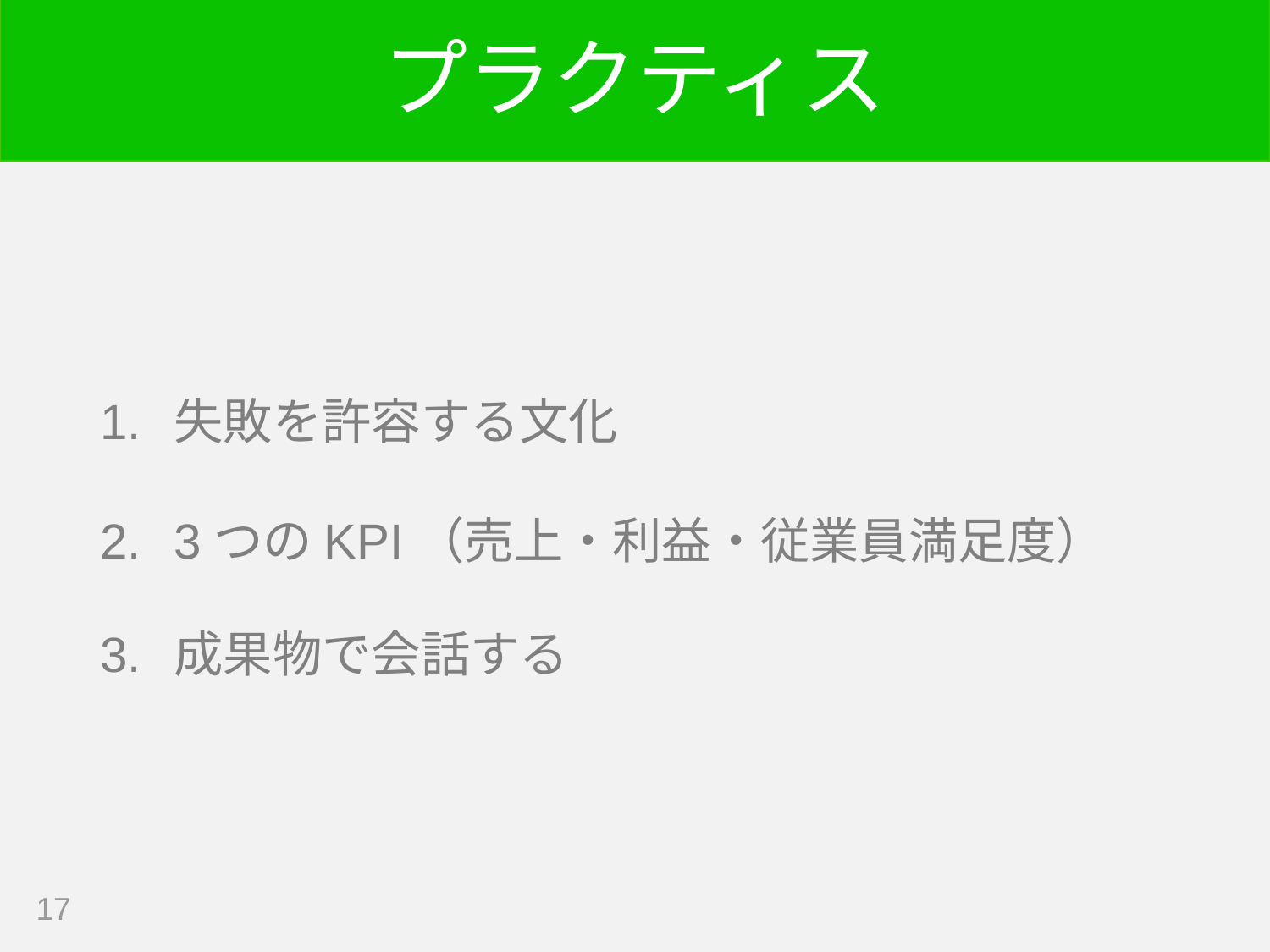

# プラクティス
失敗を許容する文化
3つのKPI（売上・利益・従業員満足度）
成果物で会話する
17